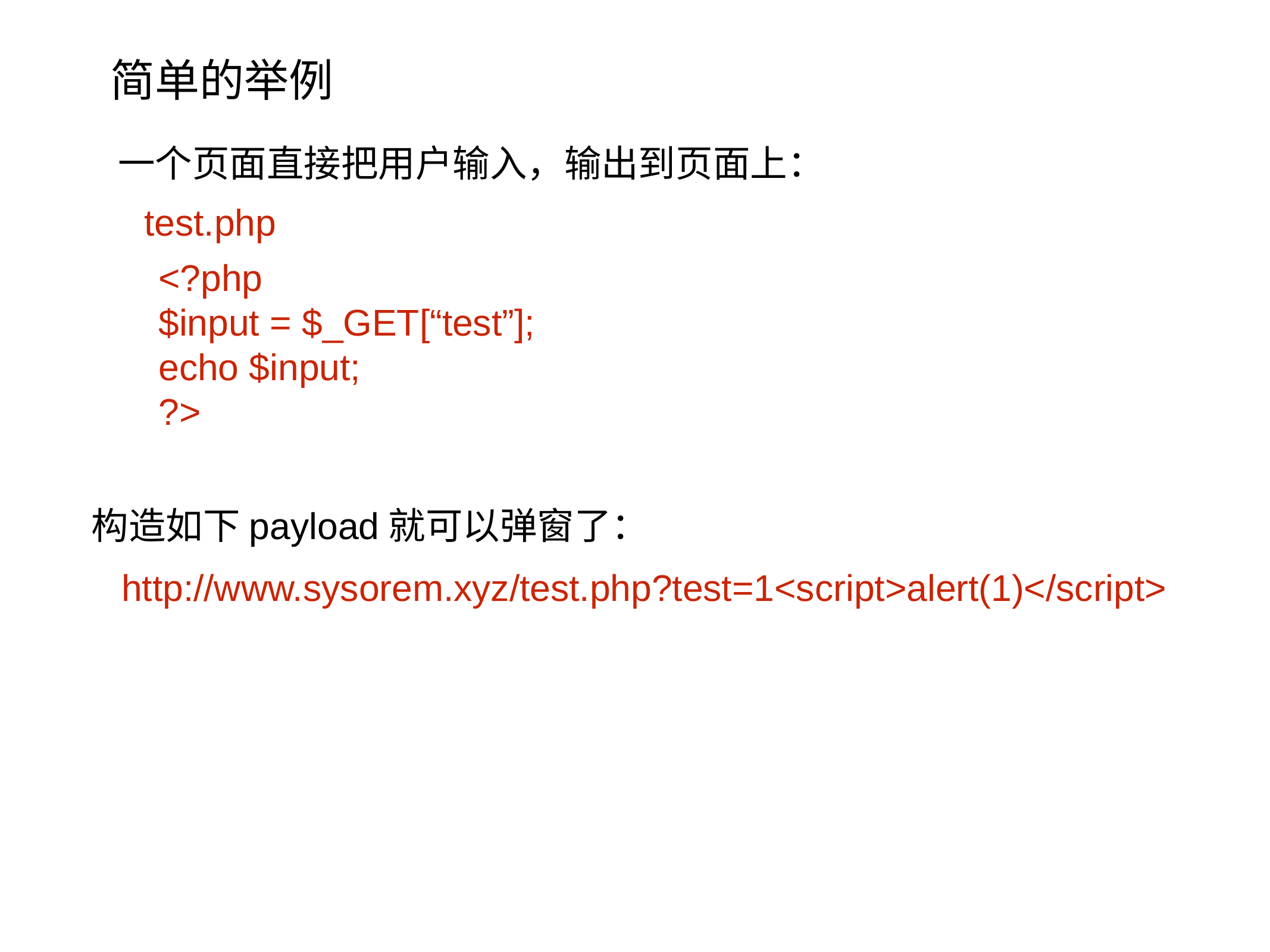

简单的举例
一个页面直接把用户输入，输出到页面上：
test.php
<?php
$input = $_GET[“test”];
echo $input;
?>
构造如下payload就可以弹窗了：
http://www.sysorem.xyz/test.php?test=1<script>alert(1)</script>